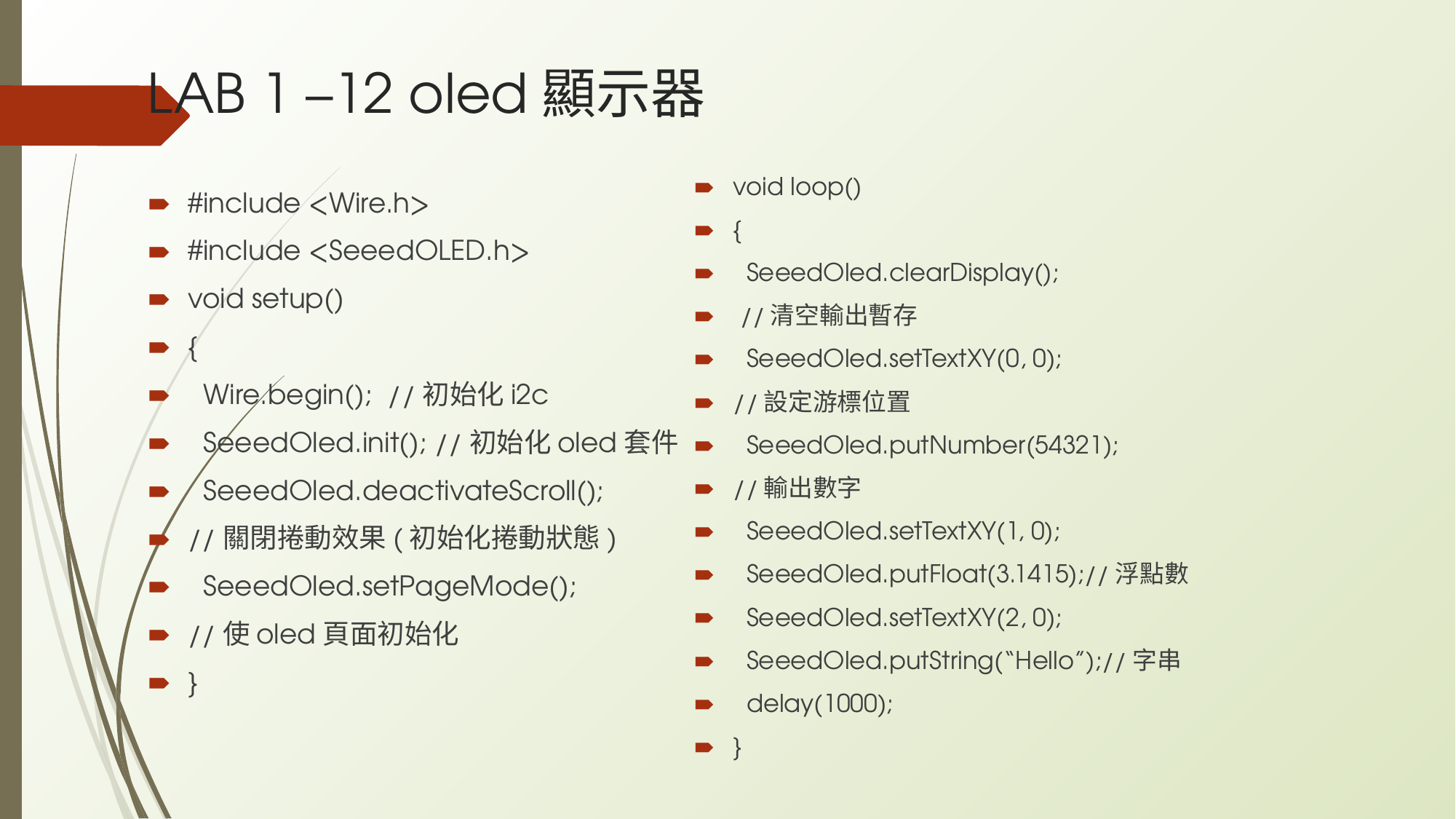

# LAB 1 –12 oled顯示器
void loop()
{
  SeeedOled.clearDisplay();
 //清空輸出暫存
  SeeedOled.setTextXY(0, 0);
//設定游標位置
  SeeedOled.putNumber(54321);
//輸出數字
  SeeedOled.setTextXY(1, 0);
  SeeedOled.putFloat(3.1415);//浮點數
  SeeedOled.setTextXY(2, 0);
  SeeedOled.putString(“Hello”);//字串
  delay(1000);
}
#include <Wire.h>
#include <SeeedOLED.h>
void setup()
{
  Wire.begin();  //初始化i2c
  SeeedOled.init(); //初始化oled套件
  SeeedOled.deactivateScroll();
//關閉捲動效果(初始化捲動狀態)
  SeeedOled.setPageMode();
//使oled頁面初始化
}